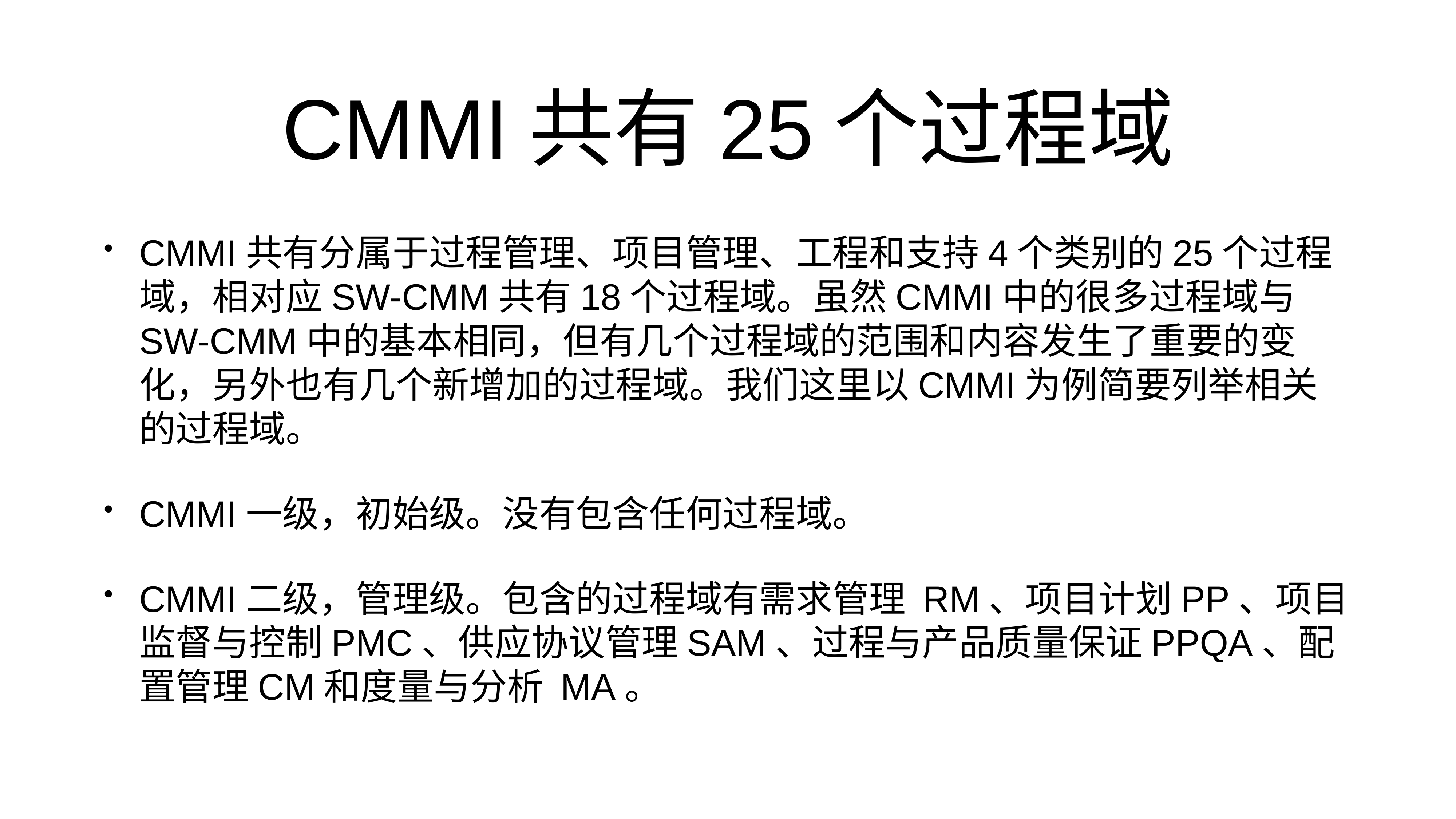

# CMMI共有25个过程域
CMMI共有分属于过程管理、项目管理、工程和支持4个类别的25个过程域，相对应SW-CMM共有18个过程域。虽然CMMI中的很多过程域与SW-CMM中的基本相同，但有几个过程域的范围和内容发生了重要的变化，另外也有几个新增加的过程域。我们这里以CMMI为例简要列举相关的过程域。
CMMI一级，初始级。没有包含任何过程域。
CMMI二级，管理级。包含的过程域有需求管理 RM、项目计划PP、项目监督与控制PMC、供应协议管理SAM、过程与产品质量保证PPQA、配置管理CM和度量与分析 MA。